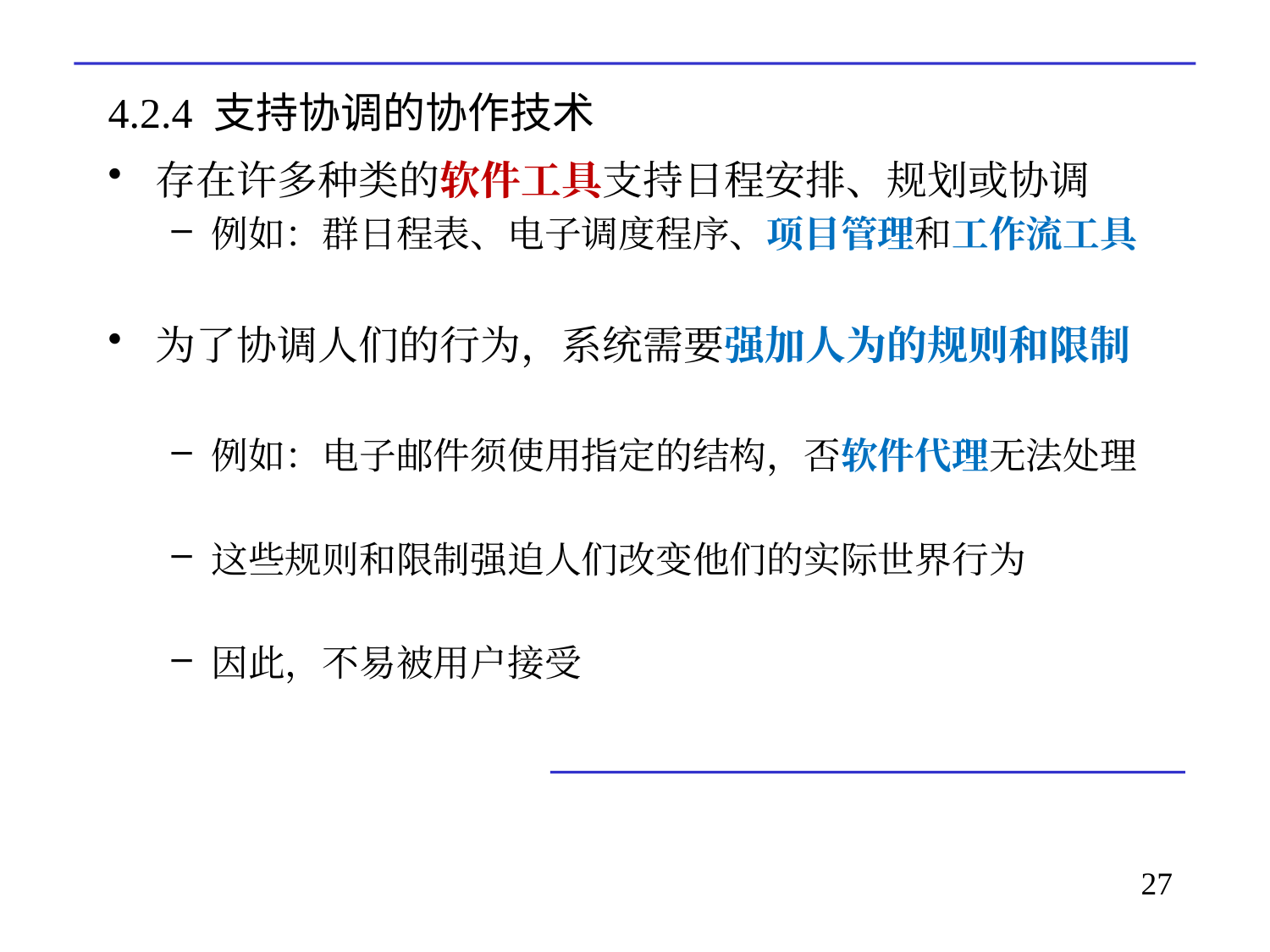

# 4.2.4 支持协调的协作技术
存在许多种类的软件工具支持日程安排、规划或协调
例如：群日程表、电子调度程序、项目管理和工作流工具

为了协调人们的行为，系统需要强加人为的规则和限制

例如：电子邮件须使用指定的结构，否软件代理无法处理

这些规则和限制强迫人们改变他们的实际世界行为

因此，不易被用户接受
27